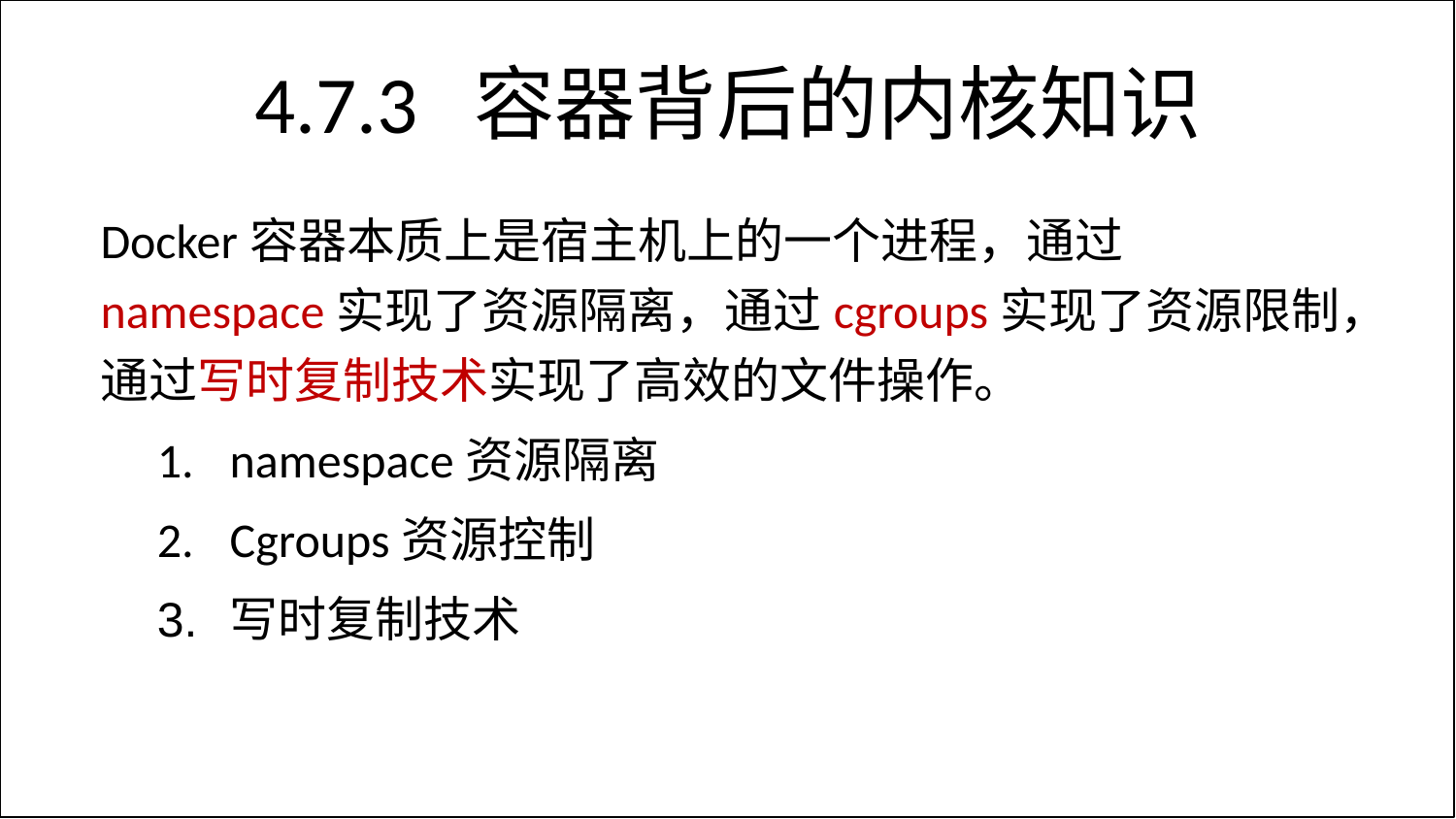

# 4.7.3  容器背后的内核知识
Docker容器本质上是宿主机上的一个进程，通过namespace实现了资源隔离，通过cgroups实现了资源限制，通过写时复制技术实现了高效的文件操作。
namespace资源隔离
Cgroups资源控制
写时复制技术